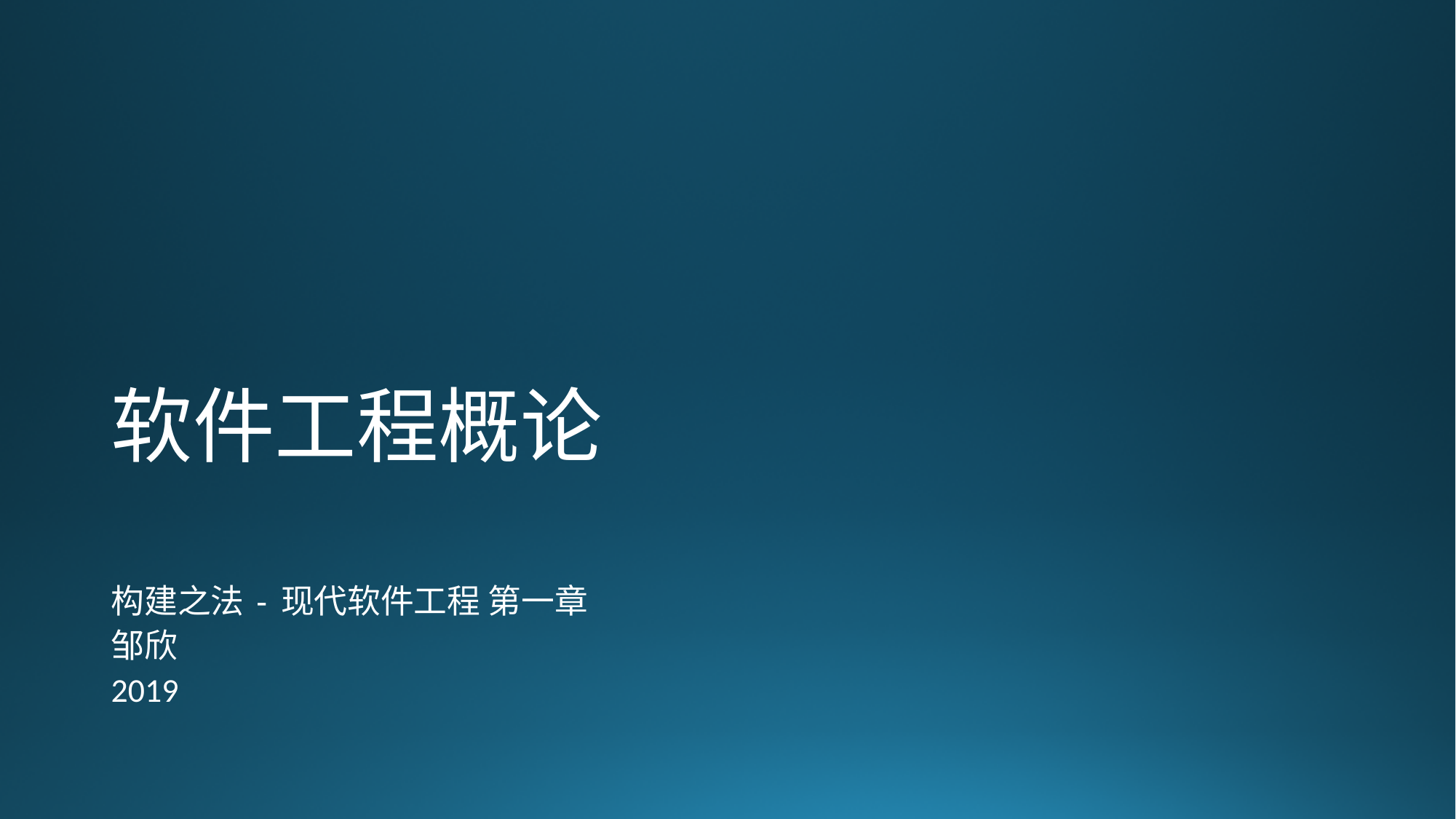

# 软件工程概论
构建之法 - 现代软件工程 第一章
邹欣
2019